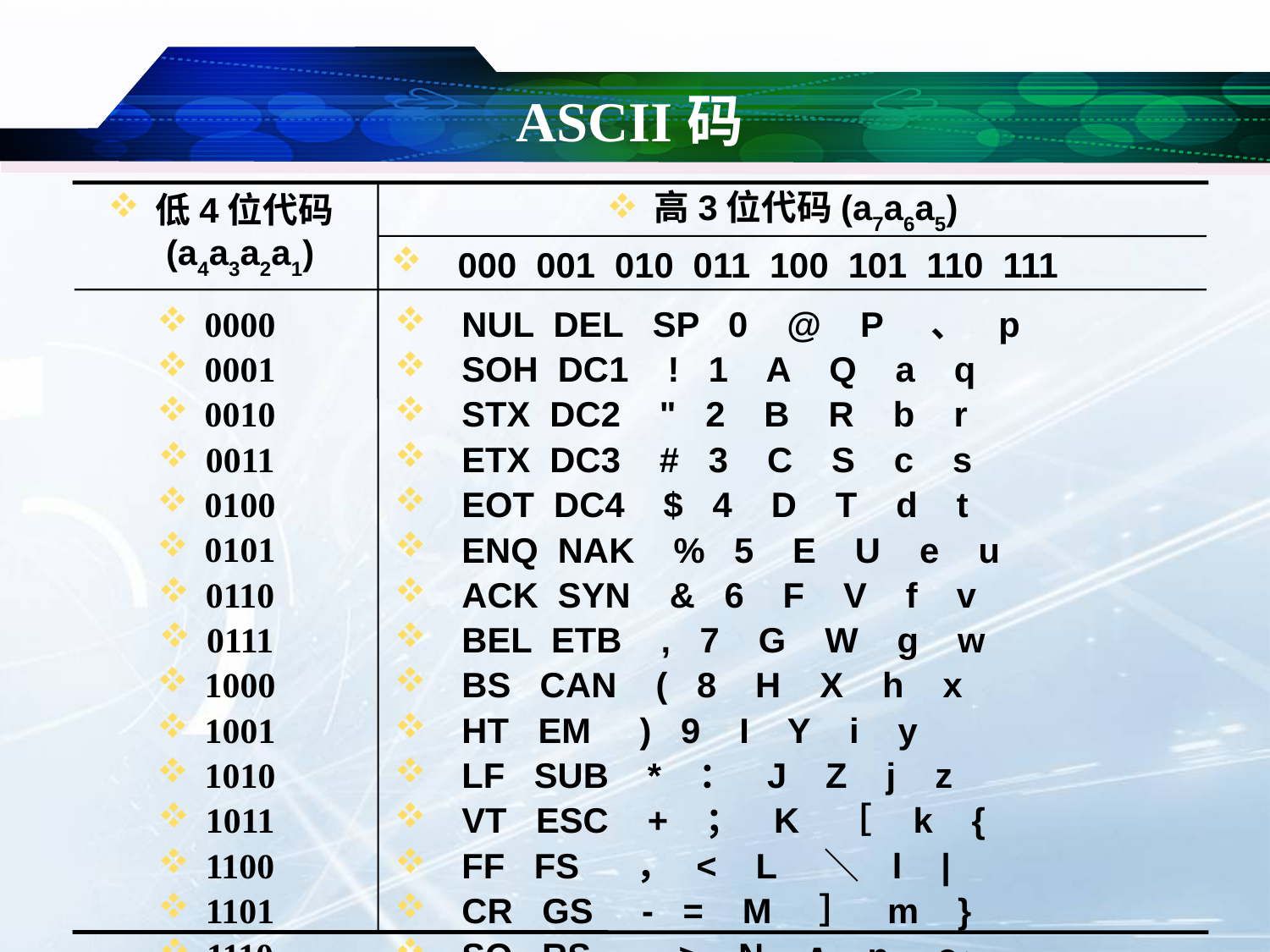

# ASCII码
低4位代码 (a4a3a2a1)

高3位代码(a7a6a5)

  000  001  010  011  100  101  110  111

0000
0001
0010
0011
0100
0101
0110
0111
1000
1001
1010
1011
1100
1101
1110
1111
  NUL  DEL   SP   0    @    P    、   p
  SOH  DC1    !   1    A    Q    a    q
  STX  DC2    "   2    B    R    b    r
  ETX  DC3    #   3    C    S    c    s
  EOT  DC4    $   4    D    T    d    t
  ENQ  NAK    %   5    E    U    e    u
  ACK  SYN    &   6    F    V    f    v
  BEL  ETB    ,   7    G    W    g    w
  BS   CAN    (   8    H    X    h    x
  HT   EM     )   9    I    Y    i    y
  LF   SUB    *   ：   J    Z    j    z
  VT   ESC    +   ；   K   ［    k    {
  FF   FS     ，  <    L    ＼   l    |
  CR   GS     -   =    M    ］   m    }
  SO   RS     .   >    N    ∧   n    ～
  SI   US     /   ?    O    －   o    DEL